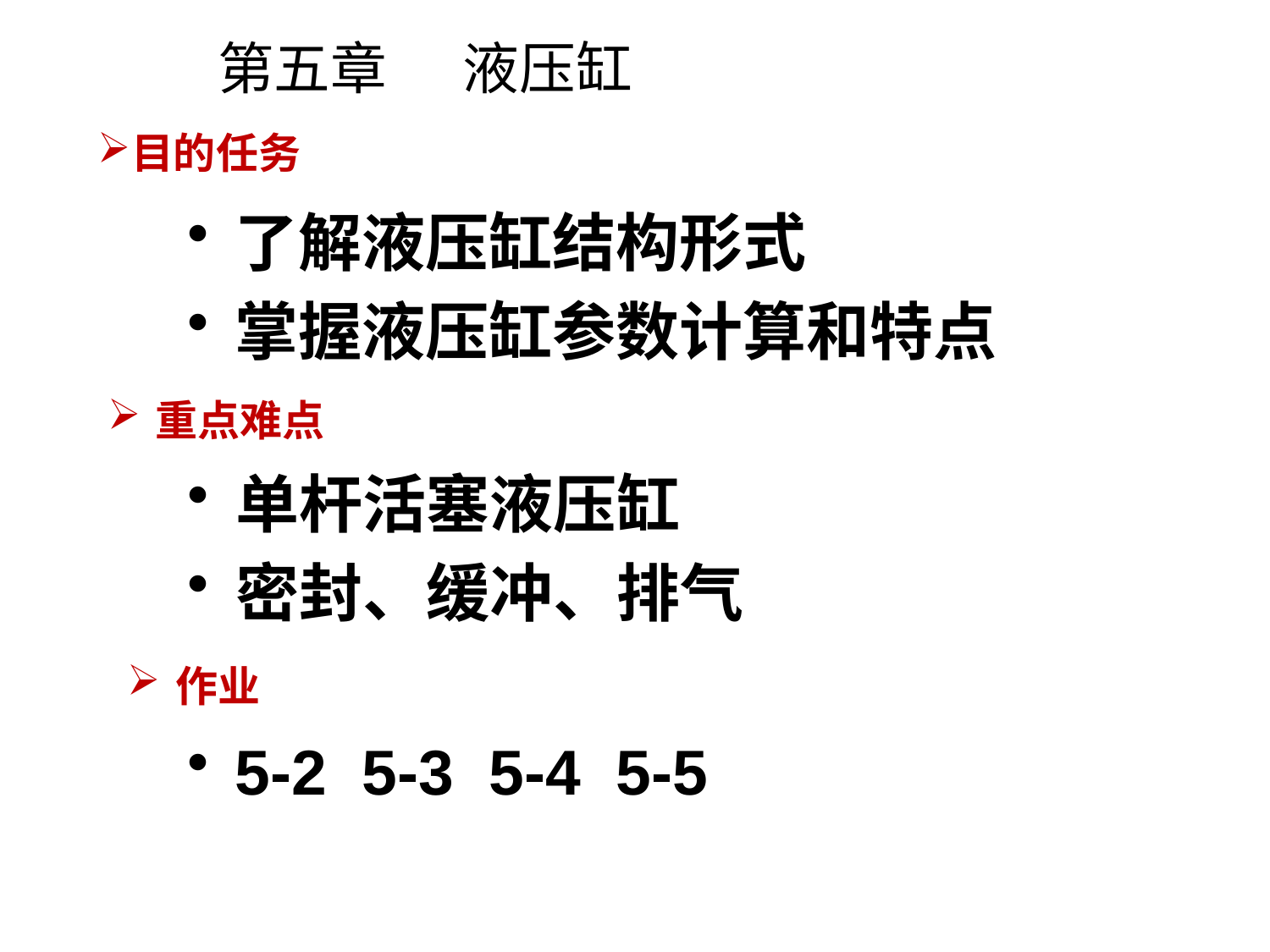

# 第五章      液压缸
目的任务
了解液压缸结构形式
掌握液压缸参数计算和特点

重点难点
单杆活塞液压缸
密封、缓冲、排气
作业
5-2  5-3  5-4  5-5